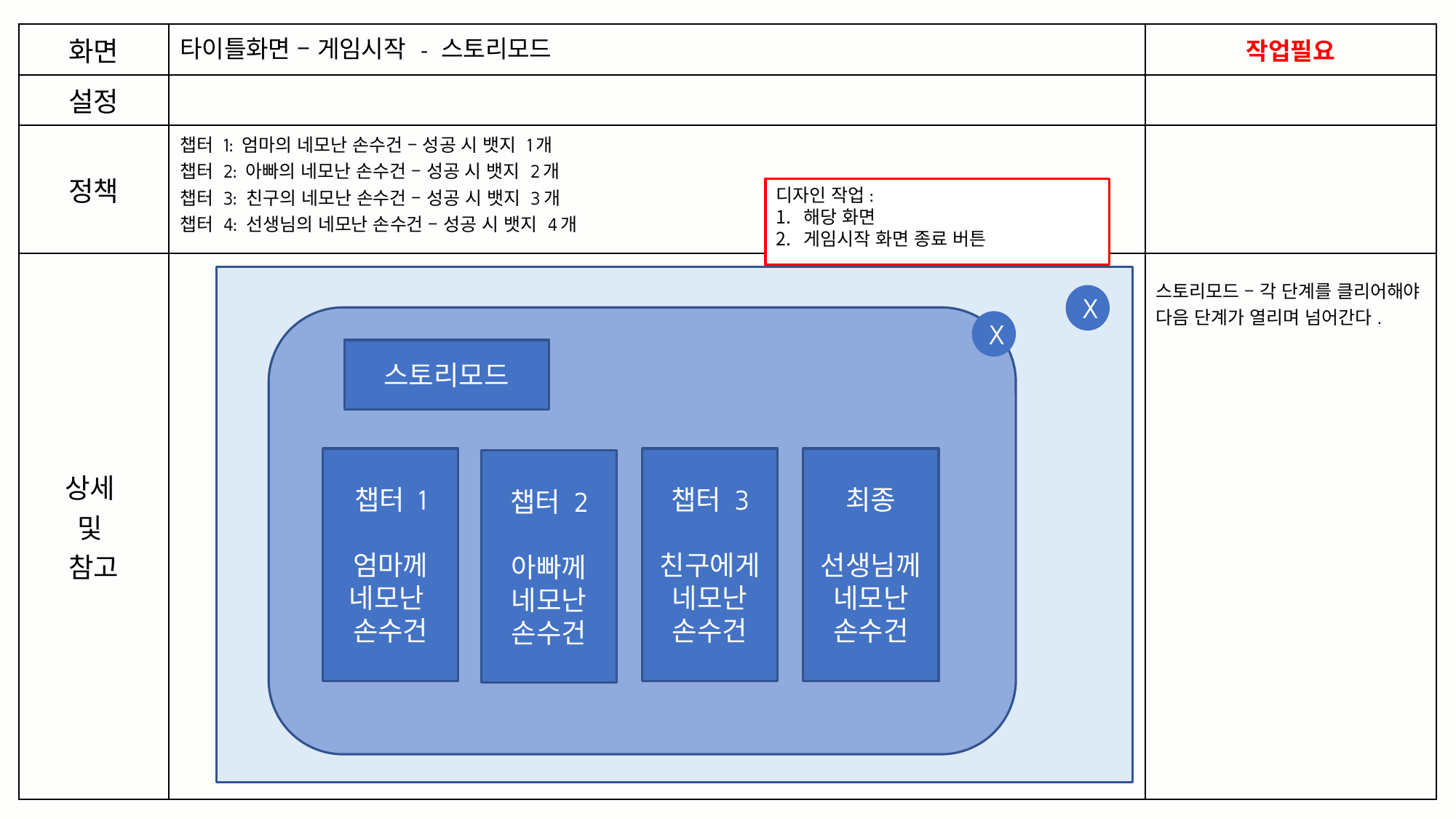

| 화면 | 타이틀화면 – 게임시작 - 스토리모드 | 작업필요 |
| --- | --- | --- |
| 설정 |  |  |
| 정책 | 챕터 1: 엄마의 네모난 손수건 – 성공 시 뱃지 1개 챕터 2: 아빠의 네모난 손수건 – 성공 시 뱃지 2개 챕터 3: 친구의 네모난 손수건 – 성공 시 뱃지 3개 챕터 4: 선생님의 네모난 손수건 – 성공 시 뱃지 4개 |  |
| 상세 및 참고 |  | 스토리모드 – 각 단계를 클리어해야 다음 단계가 열리며 넘어간다. |
디자인 작업:
해당 화면
게임시작 화면 종료 버튼

X

X
스토리모드
최종

선생님께
네모난
손수건
챕터 3

친구에게
네모난 손수건
챕터 1

엄마께
네모난
손수건
챕터 2

아빠께
네모난 손수건